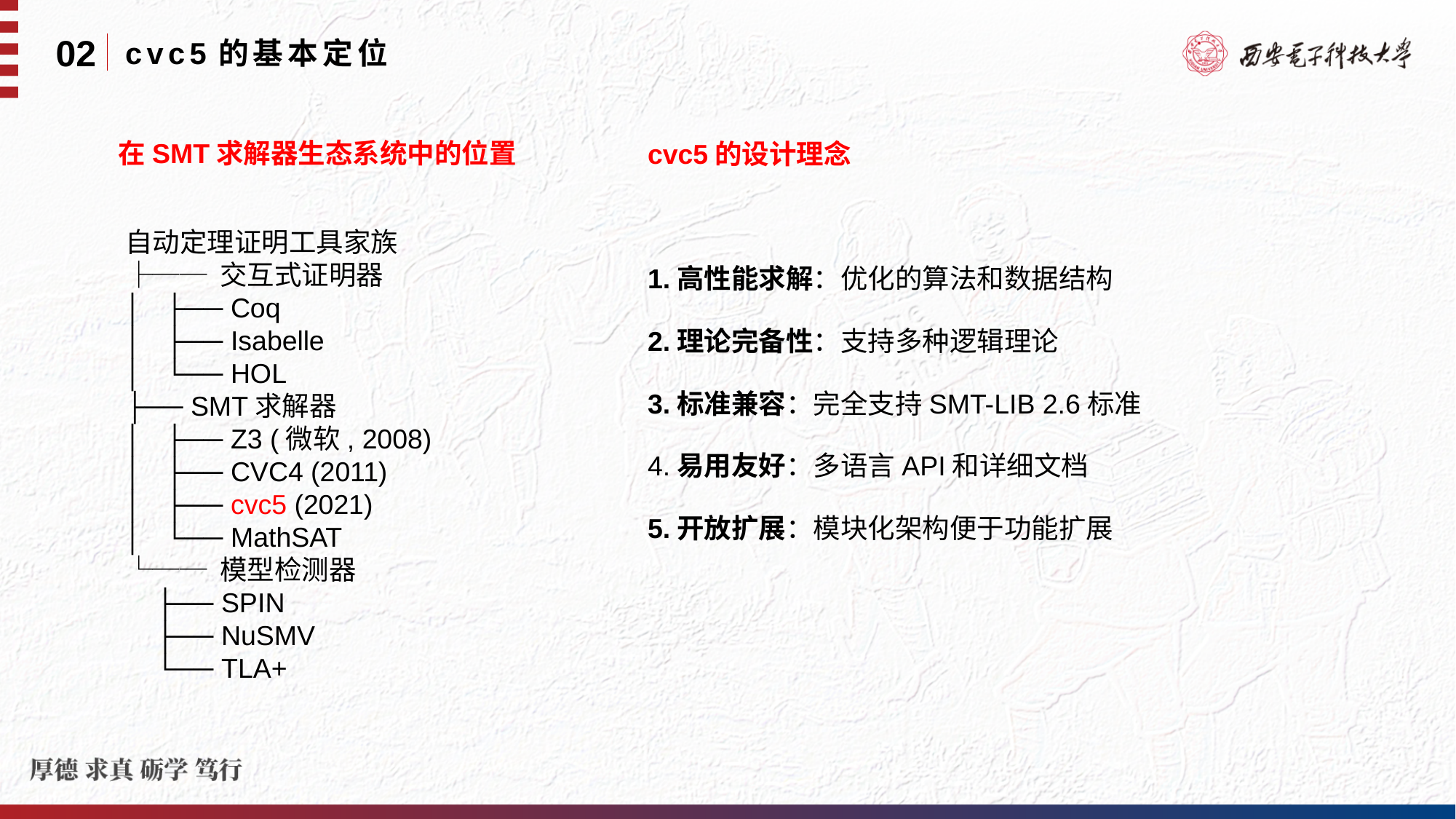

02
cvc5的基本定位
在SMT求解器生态系统中的位置
cvc5的设计理念

1.高性能求解：优化的算法和数据结构
2.理论完备性：支持多种逻辑理论
3.标准兼容：完全支持SMT-LIB 2.6标准
4.易用友好：多语言API和详细文档
5.开放扩展：模块化架构便于功能扩展
自动定理证明工具家族
├── 交互式证明器
│   ├── Coq
│   ├── Isabelle
│   └── HOL
├── SMT求解器
│   ├── Z3 (微软, 2008)
│   ├── CVC4 (2011)
│   ├── cvc5 (2021)
│   └── MathSAT
└── 模型检测器
    ├── SPIN
    ├── NuSMV
    └── TLA+